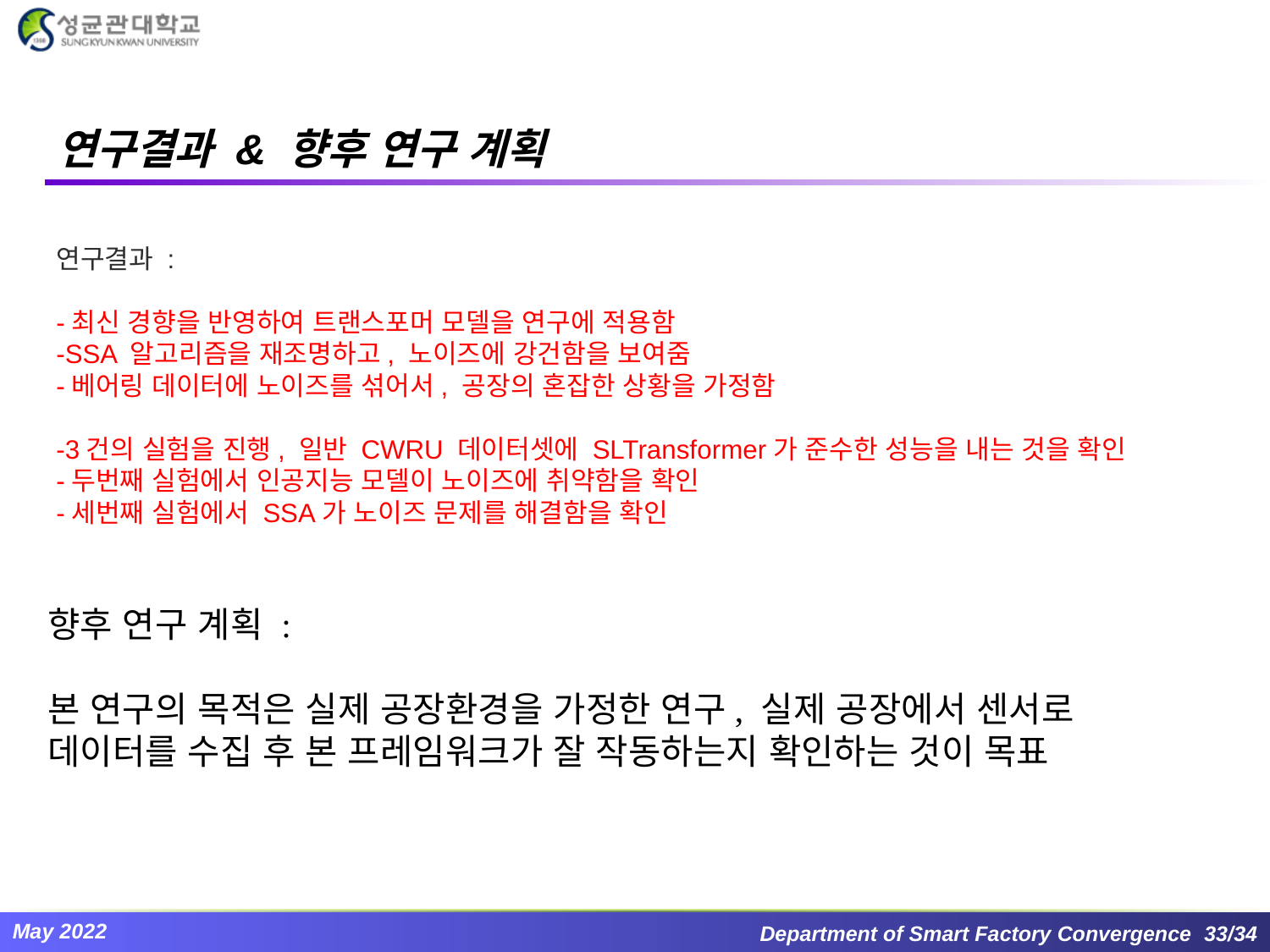

# 연구결과 & 향후 연구 계획
연구결과 :

-최신 경향을 반영하여 트랜스포머 모델을 연구에 적용함
-SSA 알고리즘을 재조명하고, 노이즈에 강건함을 보여줌
-베어링 데이터에 노이즈를 섞어서, 공장의 혼잡한 상황을 가정함

-3건의 실험을 진행, 일반 CWRU 데이터셋에 SLTransformer가 준수한 성능을 내는 것을 확인
-두번째 실험에서 인공지능 모델이 노이즈에 취약함을 확인
-세번째 실험에서 SSA가 노이즈 문제를 해결함을 확인
향후 연구 계획 :

본 연구의 목적은 실제 공장환경을 가정한 연구, 실제 공장에서 센서로 데이터를 수집 후 본 프레임워크가 잘 작동하는지 확인하는 것이 목표